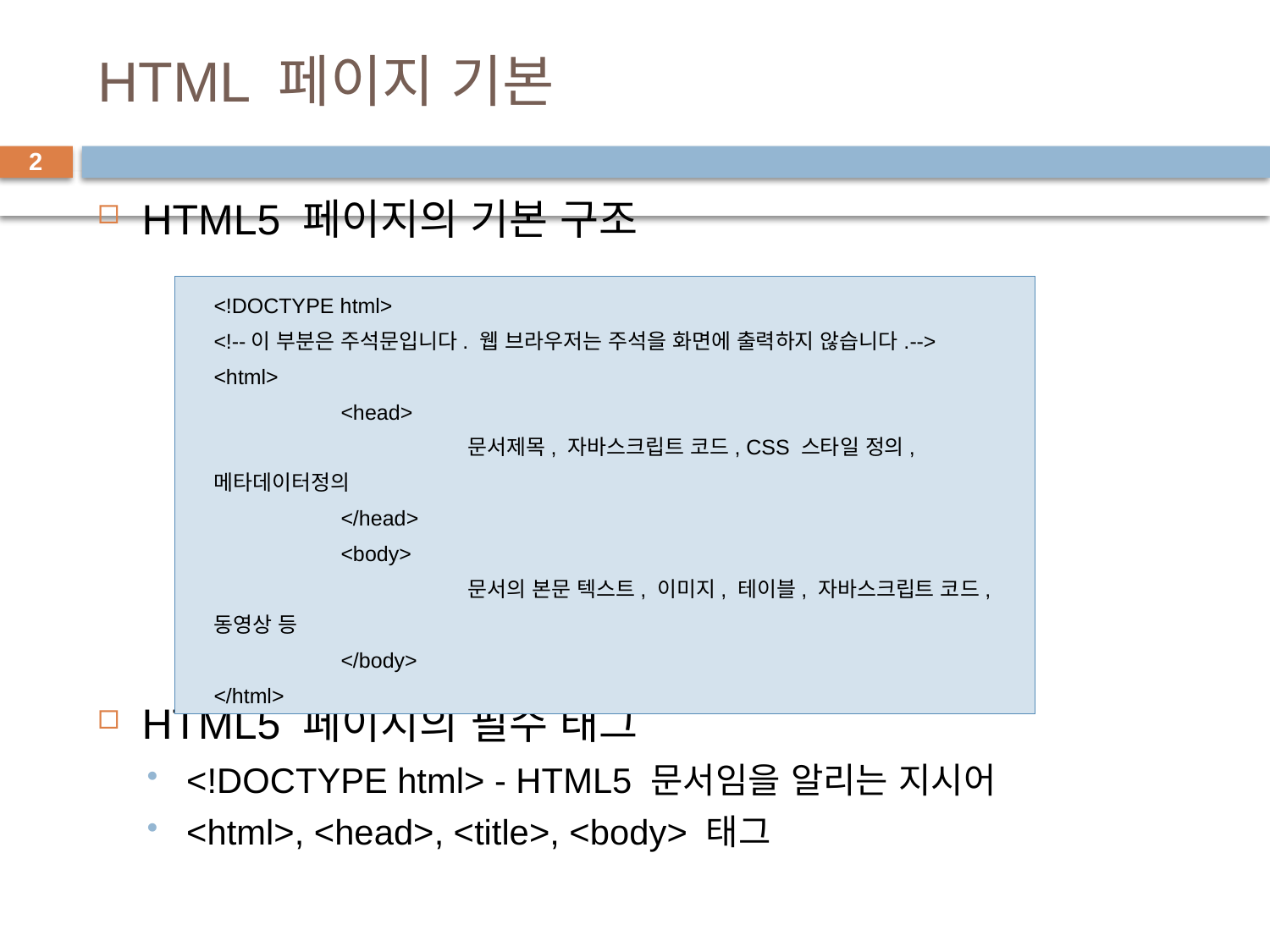

# HTML 페이지 기본
2
HTML5 페이지의 기본 구조

HTML5 페이지의 필수 태그
<!DOCTYPE html> - HTML5 문서임을 알리는 지시어
<html>, <head>, <title>, <body> 태그

<!DOCTYPE html>
<!--이 부분은 주석문입니다. 웹 브라우저는 주석을 화면에 출력하지 않습니다.-->
<html>
	<head>
		문서제목, 자바스크립트 코드, CSS 스타일 정의, 메타데이터정의
	</head>
	<body>
		문서의 본문 텍스트, 이미지, 테이블, 자바스크립트 코드, 동영상 등
	</body>
</html>